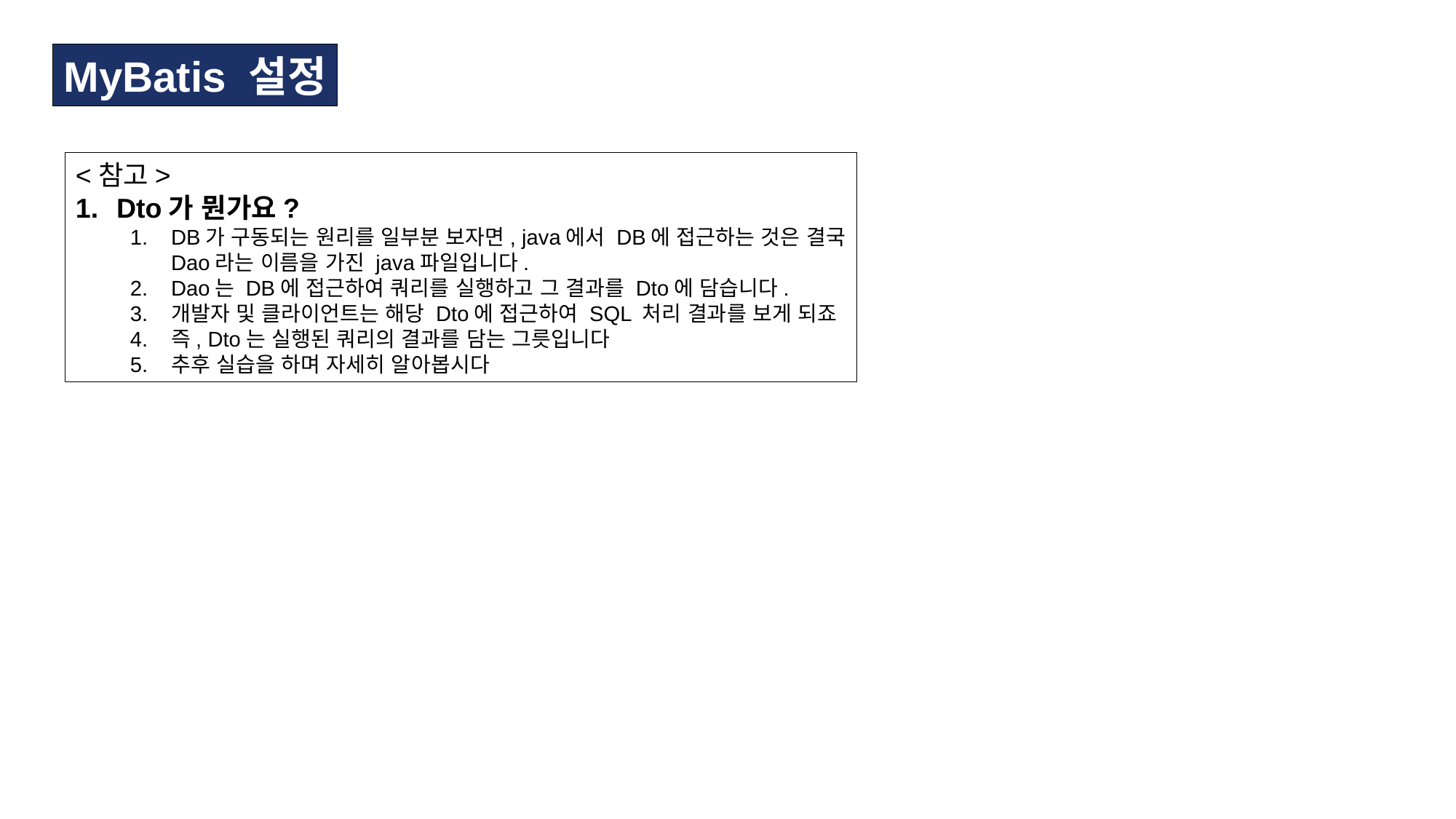

MyBatis 설정
<참고>
Dto가 뭔가요?
DB가 구동되는 원리를 일부분 보자면, java에서 DB에 접근하는 것은 결국
Dao라는 이름을 가진 java파일입니다.
Dao는 DB에 접근하여 쿼리를 실행하고 그 결과를 Dto에 담습니다.
개발자 및 클라이언트는 해당 Dto에 접근하여 SQL 처리 결과를 보게 되죠
즉, Dto는 실행된 쿼리의 결과를 담는 그릇입니다
추후 실습을 하며 자세히 알아봅시다